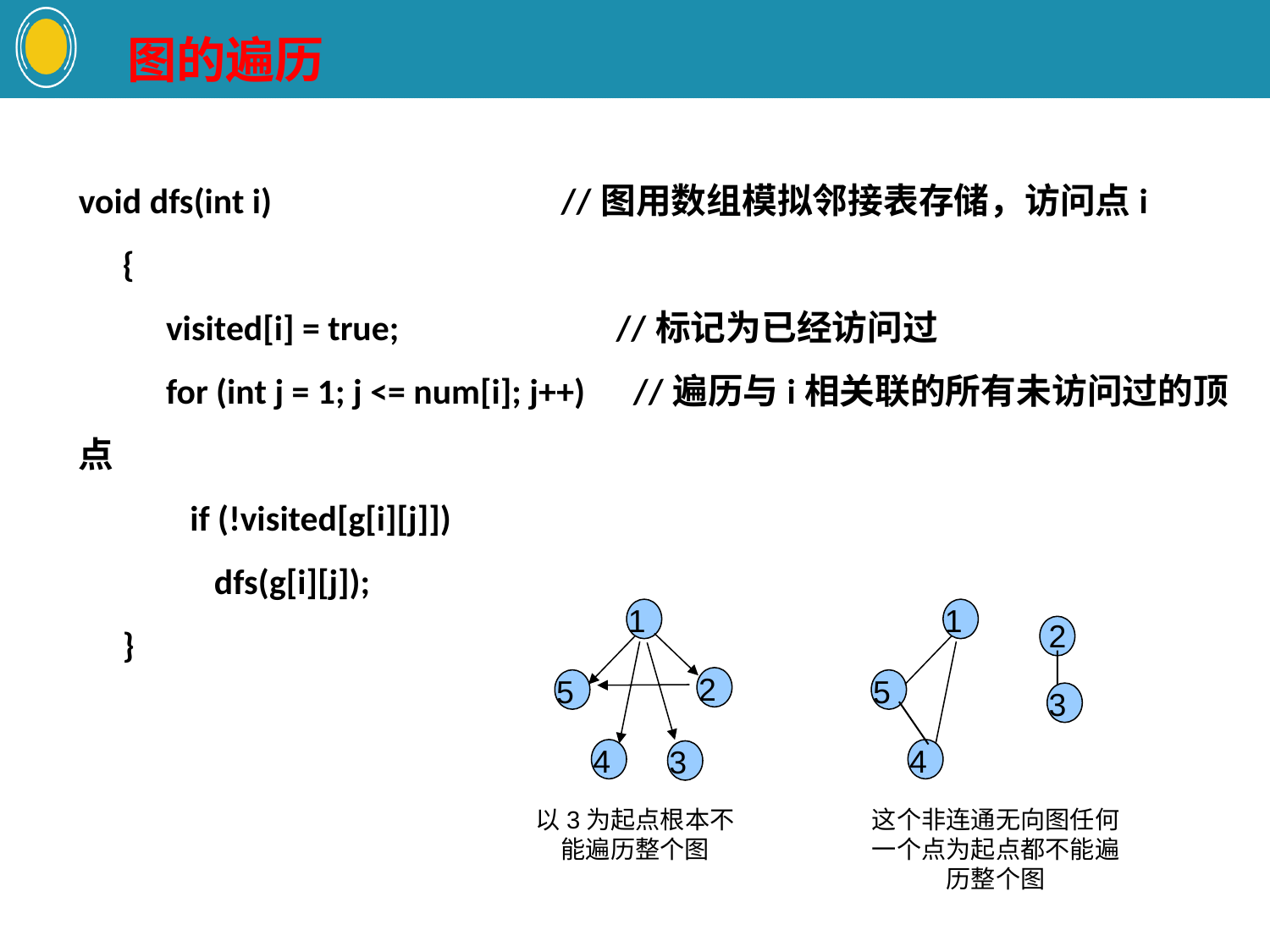

图的遍历
void dfs(int i)                                    //图用数组模拟邻接表存储，访问点i
　{
　　 visited[i] = true;                           //标记为已经访问过
　　 for (int j = 1; j <= num[i]; j++)      //遍历与i相关联的所有未访问过的顶点
　　    if (!visited[g[i][j]])
　　       dfs(g[i][j]);
　}

 1

 2

 5

 4

 3

 1

 5

 4

 2

 3

以3为起点根本不能遍历整个图

这个非连通无向图任何一个点为起点都不能遍历整个图